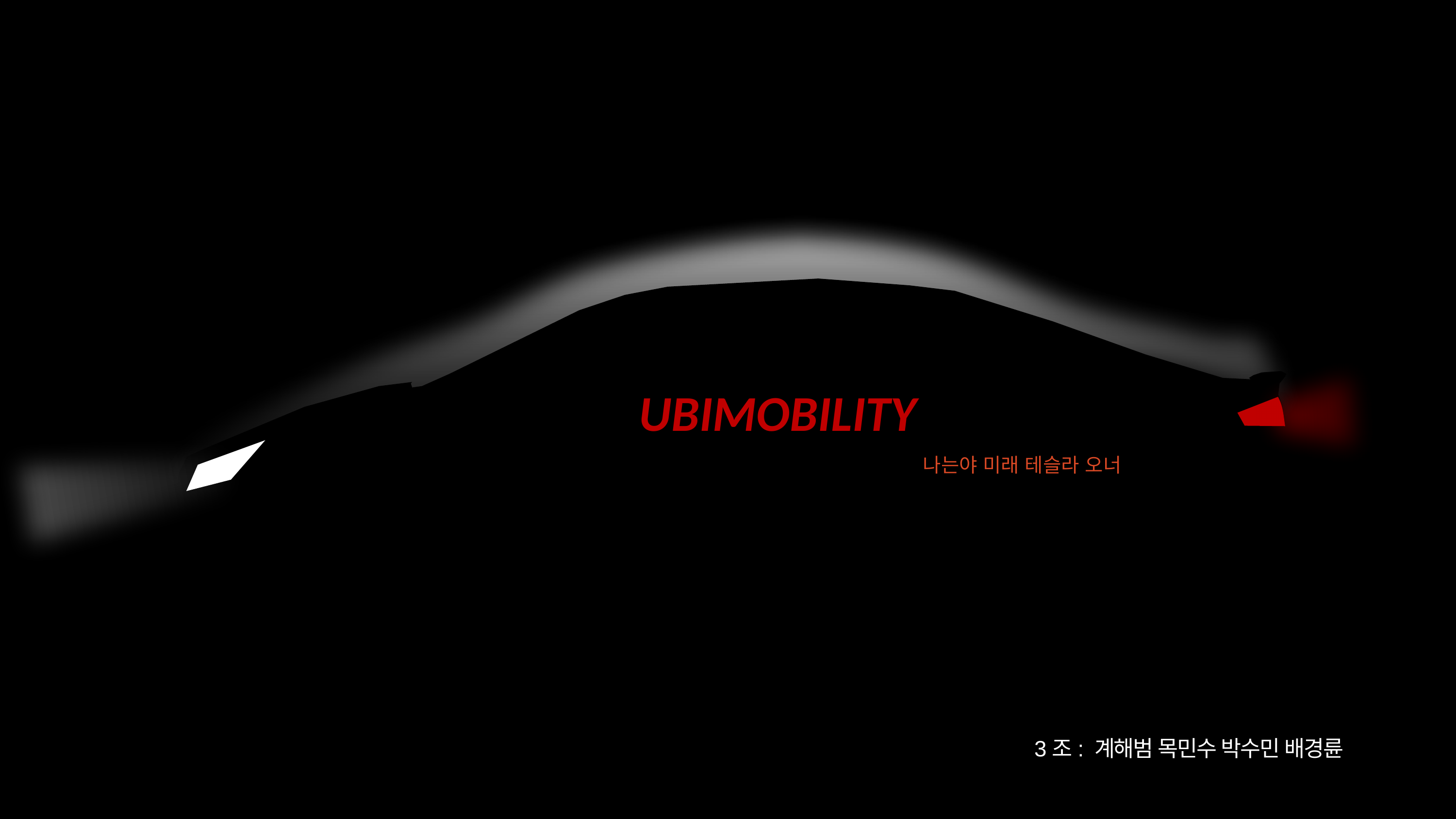

UBIMOBILITY
나는야 미래 테슬라 오너

3조: 계해범 목민수 박수민 배경륜